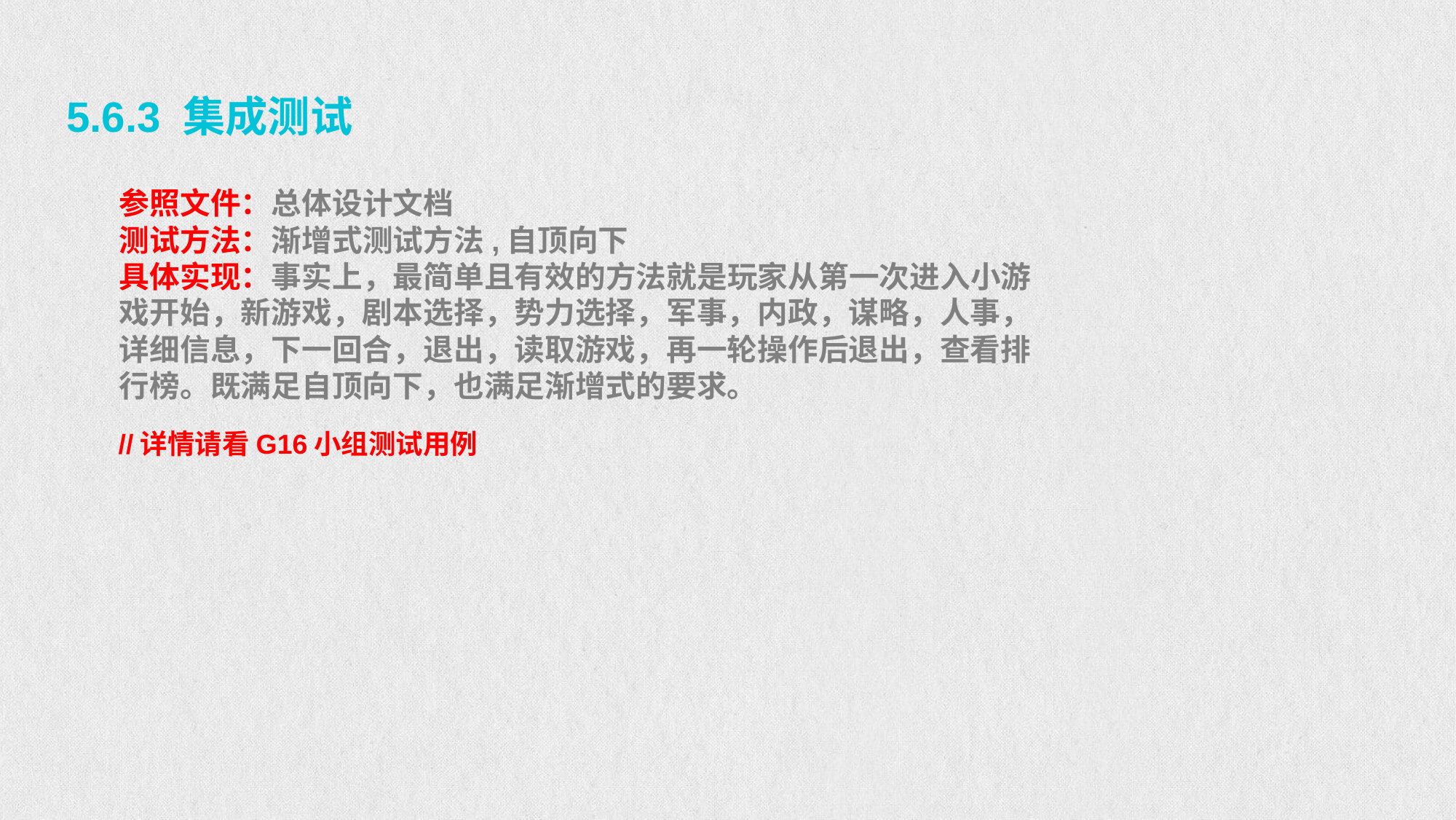

5.6.3 集成测试
参照文件：总体设计文档
测试方法：渐增式测试方法,自顶向下
具体实现：事实上，最简单且有效的方法就是玩家从第一次进入小游戏开始，新游戏，剧本选择，势力选择，军事，内政，谋略，人事，详细信息，下一回合，退出，读取游戏，再一轮操作后退出，查看排行榜。既满足自顶向下，也满足渐增式的要求。

//详情请看G16小组测试用例